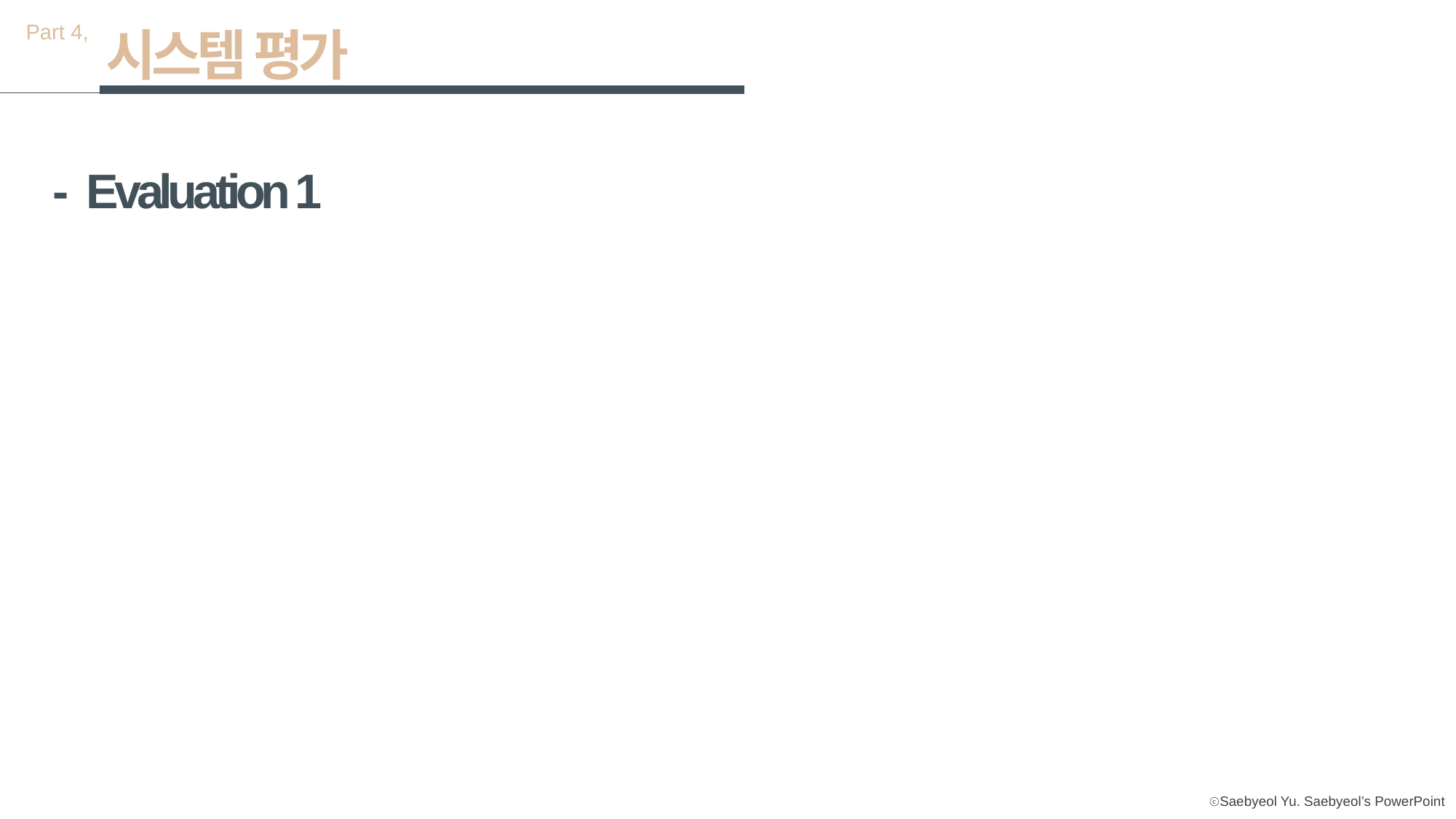

Part 4,
시스템 평가

-  Evaluation 1